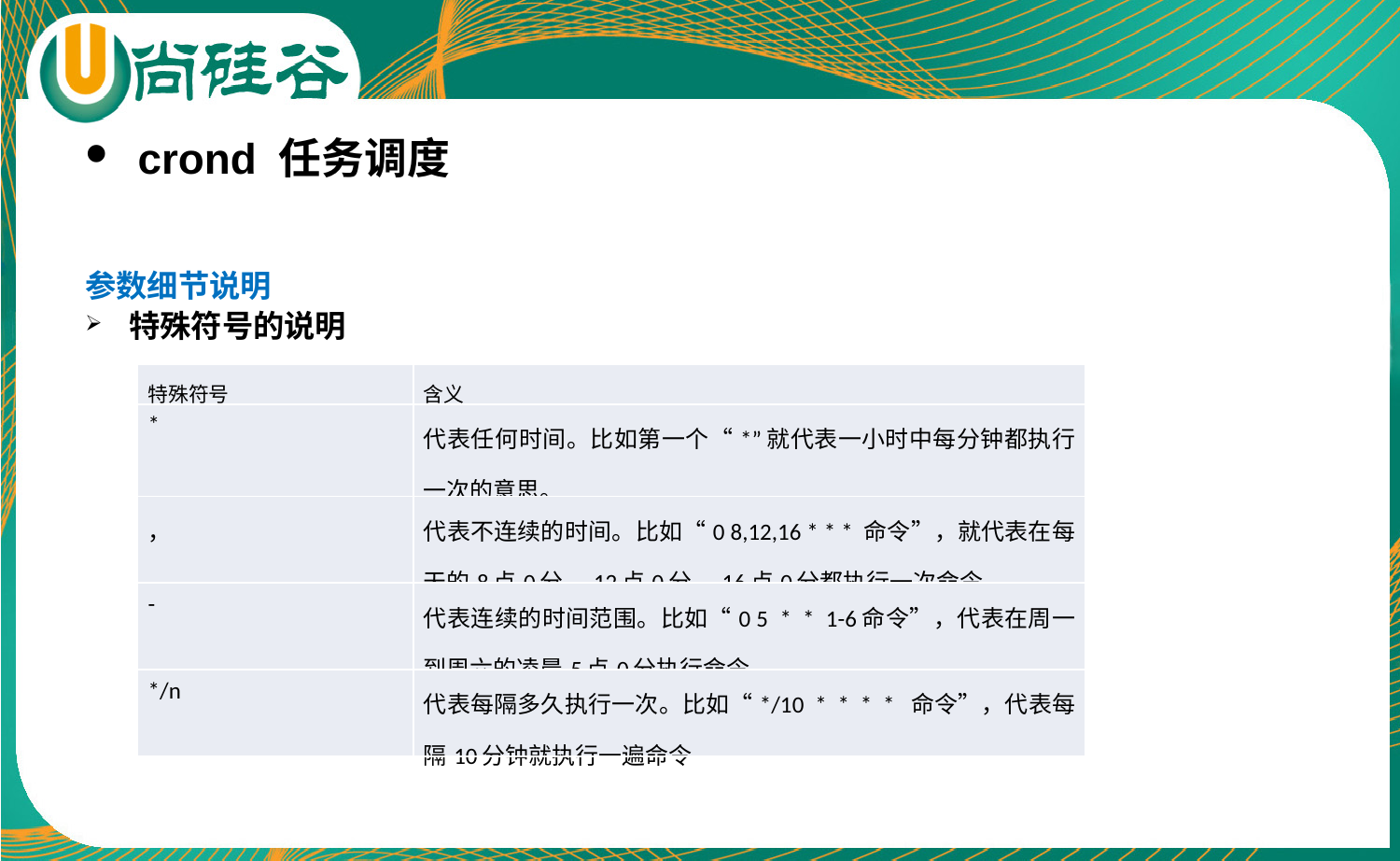

crond 任务调度

参数细节说明
特殊符号的说明

| 特殊符号 | 含义 |
| --- | --- |
| \* | 代表任何时间。比如第一个“\*”就代表一小时中每分钟都执行一次的意思。 |
| ， | 代表不连续的时间。比如“0 8,12,16 \* \* \* 命令”，就代表在每天的8点0分，12点0分，16点0分都执行一次命令 |
| - | 代表连续的时间范围。比如“0 5 \* \* 1-6命令”，代表在周一到周六的凌晨5点0分执行命令 |
| \*/n | 代表每隔多久执行一次。比如“\*/10 \* \* \* \* 命令”，代表每隔10分钟就执行一遍命令 |